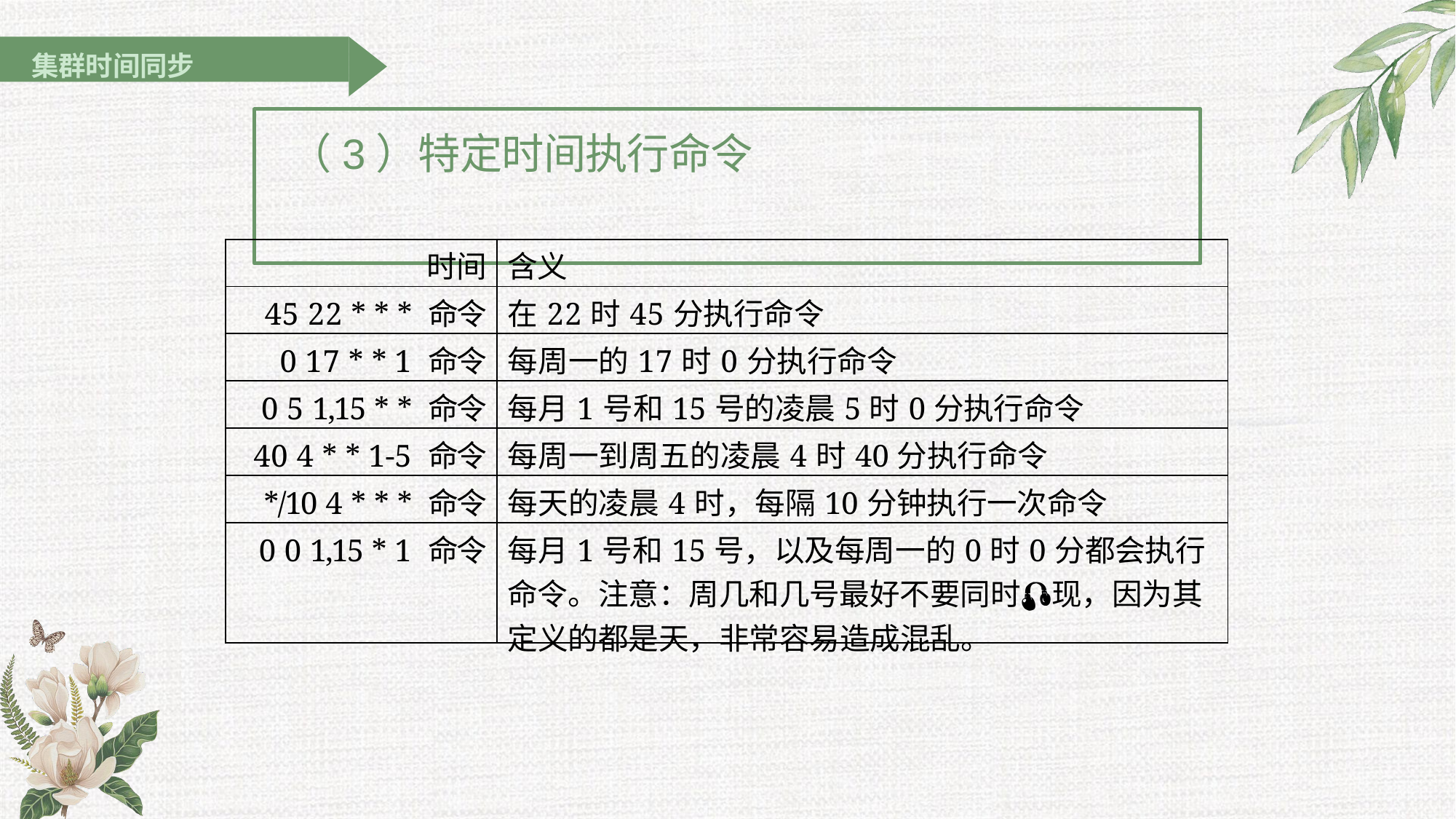

集群时间同步
# （3）特定时间执行命令
| 时间 | 含义 |
| --- | --- |
| 45 22 \* \* \* 命令 | 在22时45分执行命令 |
| 0 17 \* \* 1 命令 | 每周一的17时0分执行命令 |
| 0 5 1,15 \* \* 命令 | 每月1号和15号的凌晨5时0分执行命令 |
| 40 4 \* \* 1-5 命令 | 每周一到周五的凌晨4时40分执行命令 |
| \*/10 4 \* \* \* 命令 | 每天的凌晨4时，每隔10分钟执行一次命令 |
| 0 0 1,15 \* 1 命令 | 每月1号和15号，以及每周一的0时0分都会执行命令。注意：周几和几号最好不要同时🎧现，因为其定义的都是天，非常容易造成混乱。 |